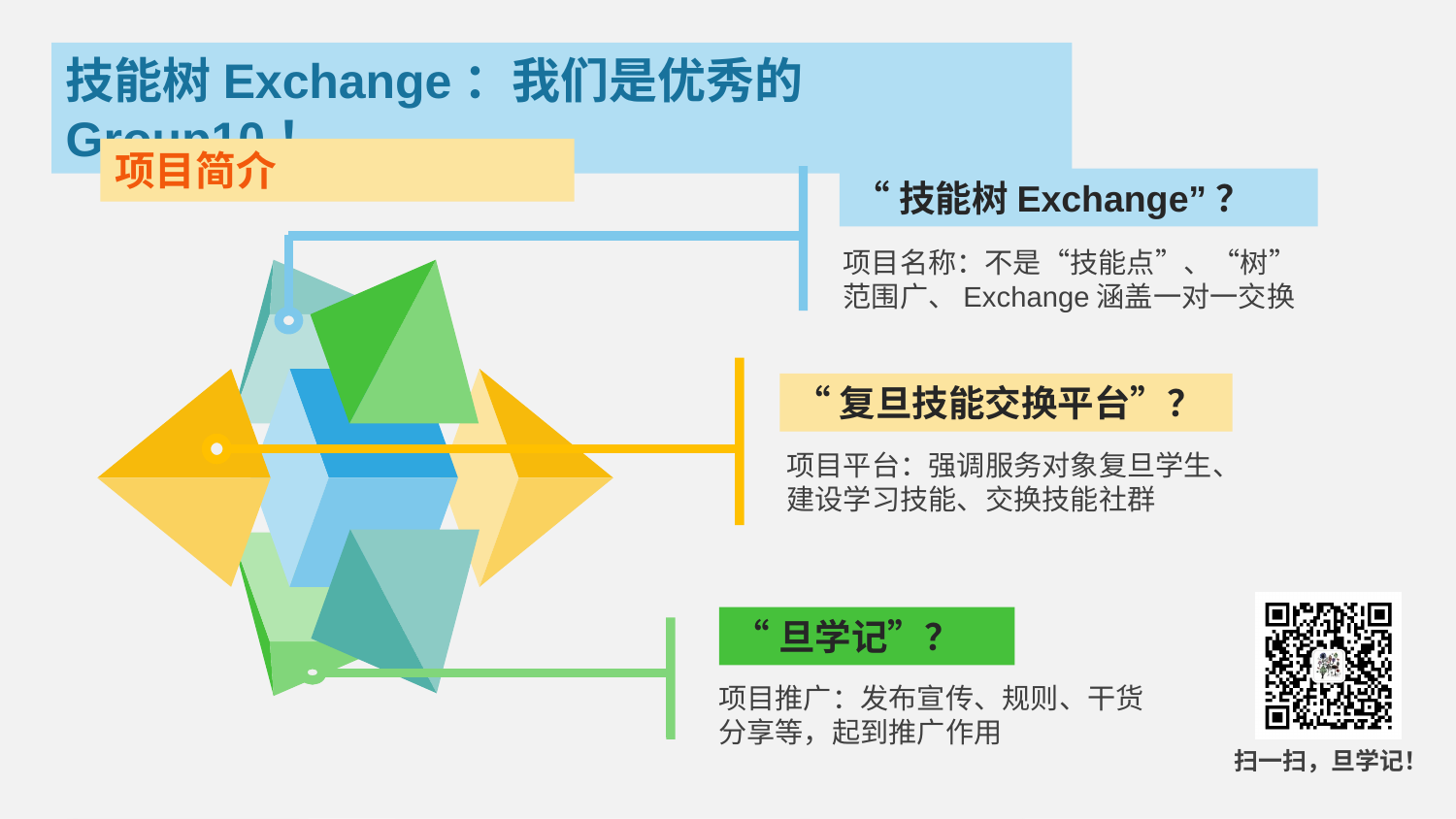

项目简介

“技能树Exchange”？
项目名称：不是“技能点”、“树”范围广、Exchange涵盖一对一交换
“复旦技能交换平台”？
项目平台：强调服务对象复旦学生、建设学习技能、交换技能社群
“旦学记”？
项目推广：发布宣传、规则、干货分享等，起到推广作用